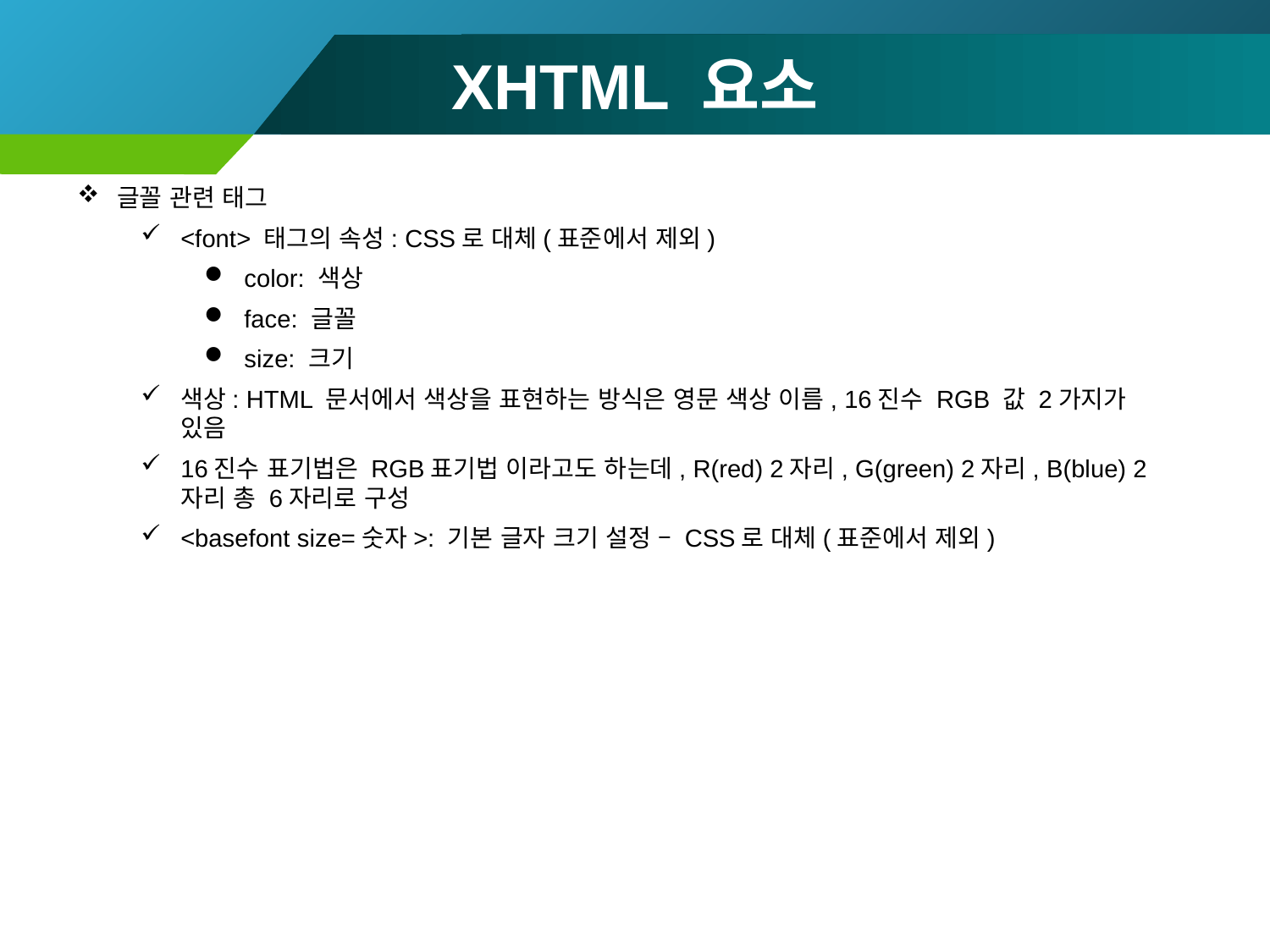

# XHTML 요소
글꼴 관련 태그
<font> 태그의 속성: CSS로 대체(표준에서 제외)
color: 색상
face: 글꼴
size: 크기
색상: HTML 문서에서 색상을 표현하는 방식은 영문 색상 이름, 16진수 RGB 값 2가지가 있음
16진수 표기법은 RGB표기법 이라고도 하는데, R(red) 2자리, G(green) 2자리, B(blue) 2자리 총 6자리로 구성
<basefont size=숫자>: 기본 글자 크기 설정 – CSS로 대체(표준에서 제외)
38